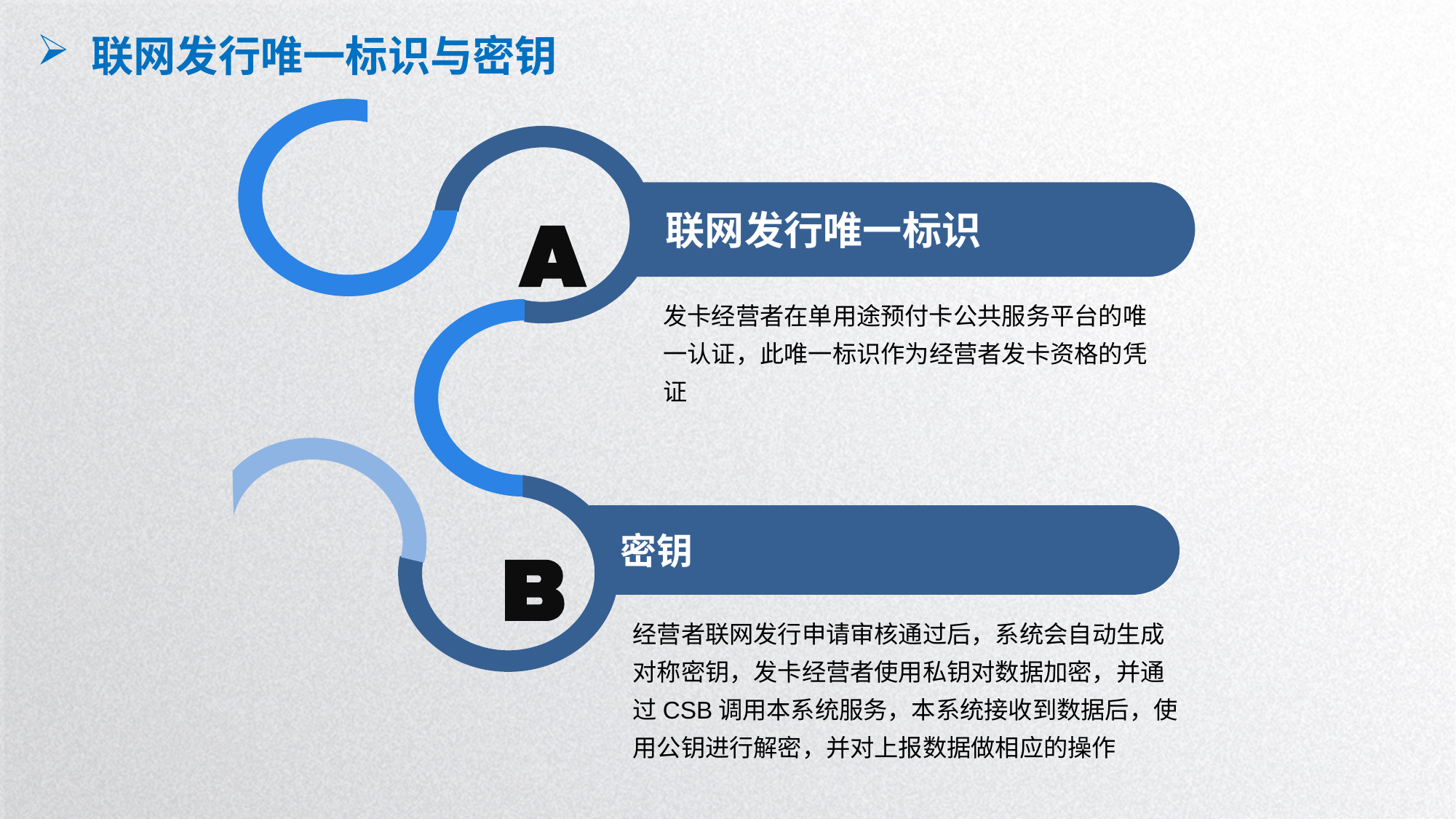

联网发行唯一标识与密钥

 联网发行唯一标识
A
发卡经营者在单用途预付卡公共服务平台的唯一认证，此唯一标识作为经营者发卡资格的凭证

 密钥
B
经营者联网发行申请审核通过后，系统会自动生成对称密钥，发卡经营者使用私钥对数据加密，并通过CSB调用本系统服务，本系统接收到数据后，使用公钥进行解密，并对上报数据做相应的操作